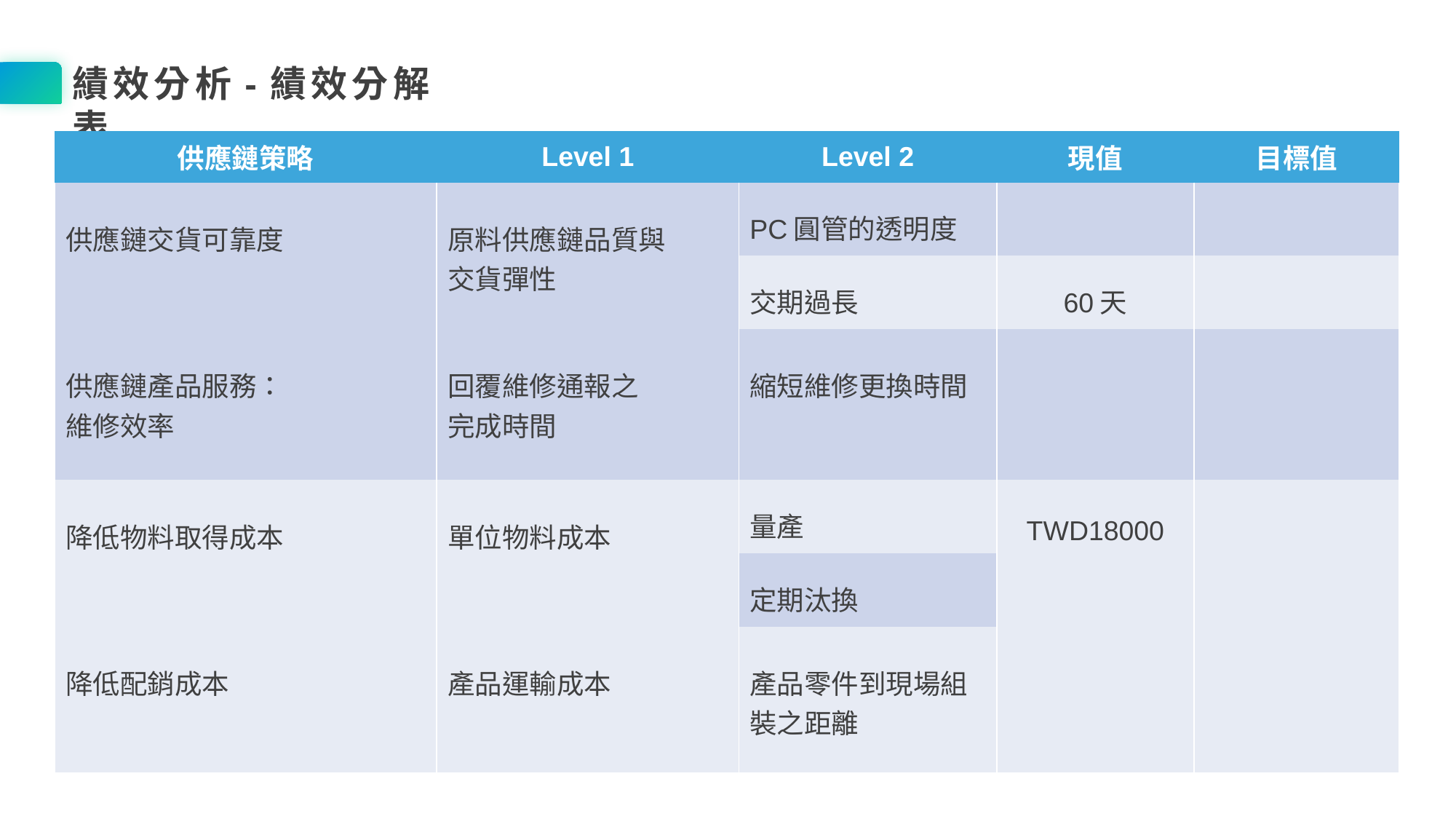

績效分析-績效分解表
| 供應鏈策略 | Level 1 | Level 2 | 現值 | 目標值 |
| --- | --- | --- | --- | --- |
| 供應鏈交貨可靠度 | 原料供應鏈品質與 交貨彈性 | PC圓管的透明度 |  |  |
|  |  | 交期過長 | 60天 |  |
| 供應鏈產品服務： 維修效率 | 回覆維修通報之 完成時間 | 縮短維修更換時間 |  |  |
| 降低物料取得成本 | 單位物料成本 | 量產 | TWD18000 |  |
|  |  | 定期汰換 |  |  |
| 降低配銷成本 | 產品運輸成本 | 產品零件到現場組裝之距離 |  |  |